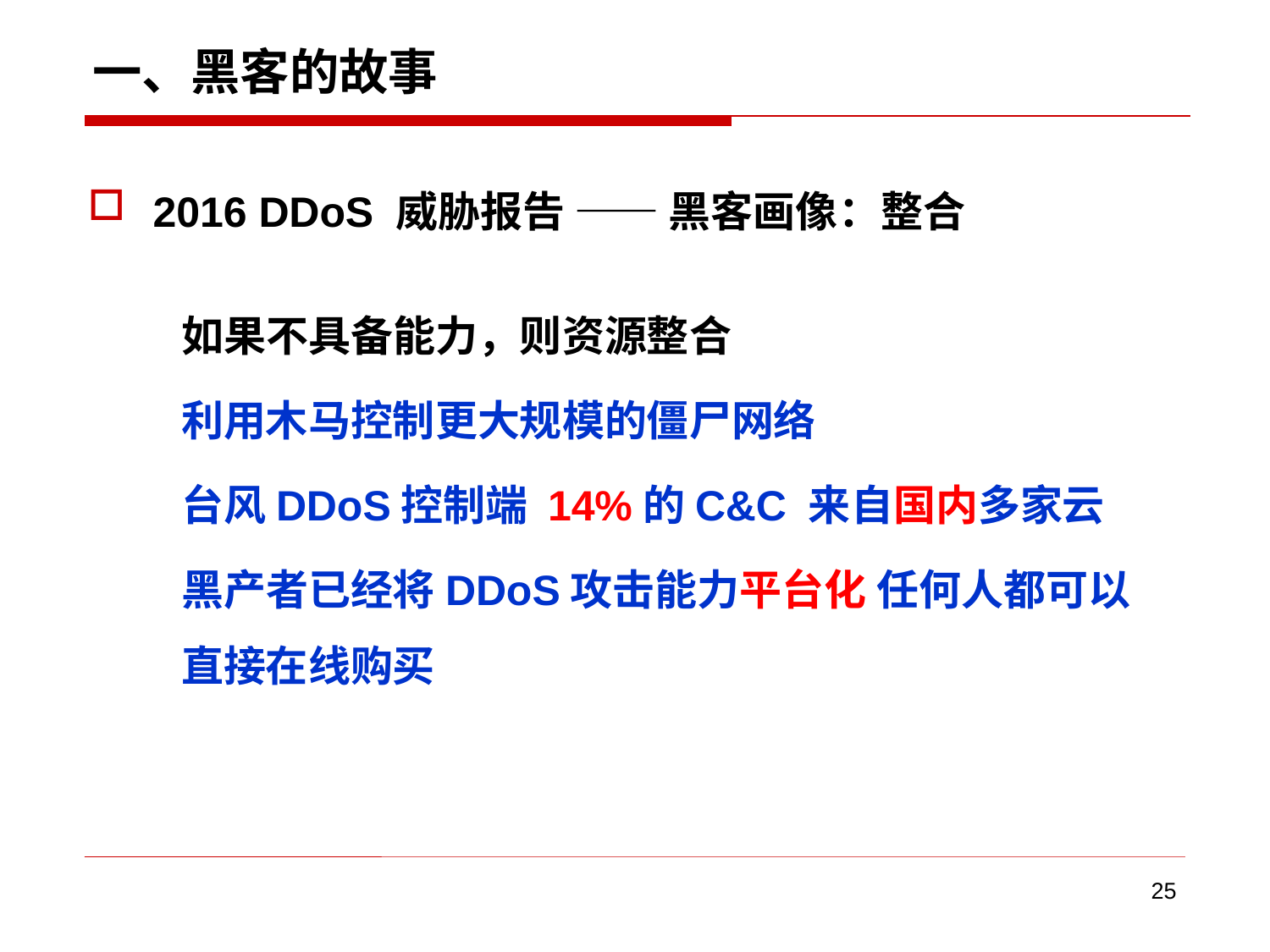

# 一、黑客的故事
2016 DDoS 威胁报告 —— 黑客画像：整合
如果不具备能力，则资源整合
利用木马控制更大规模的僵尸网络
台风DDoS控制端 14%的C&C 来自国内多家云
黑产者已经将DDoS攻击能力平台化 任何人都可以直接在线购买